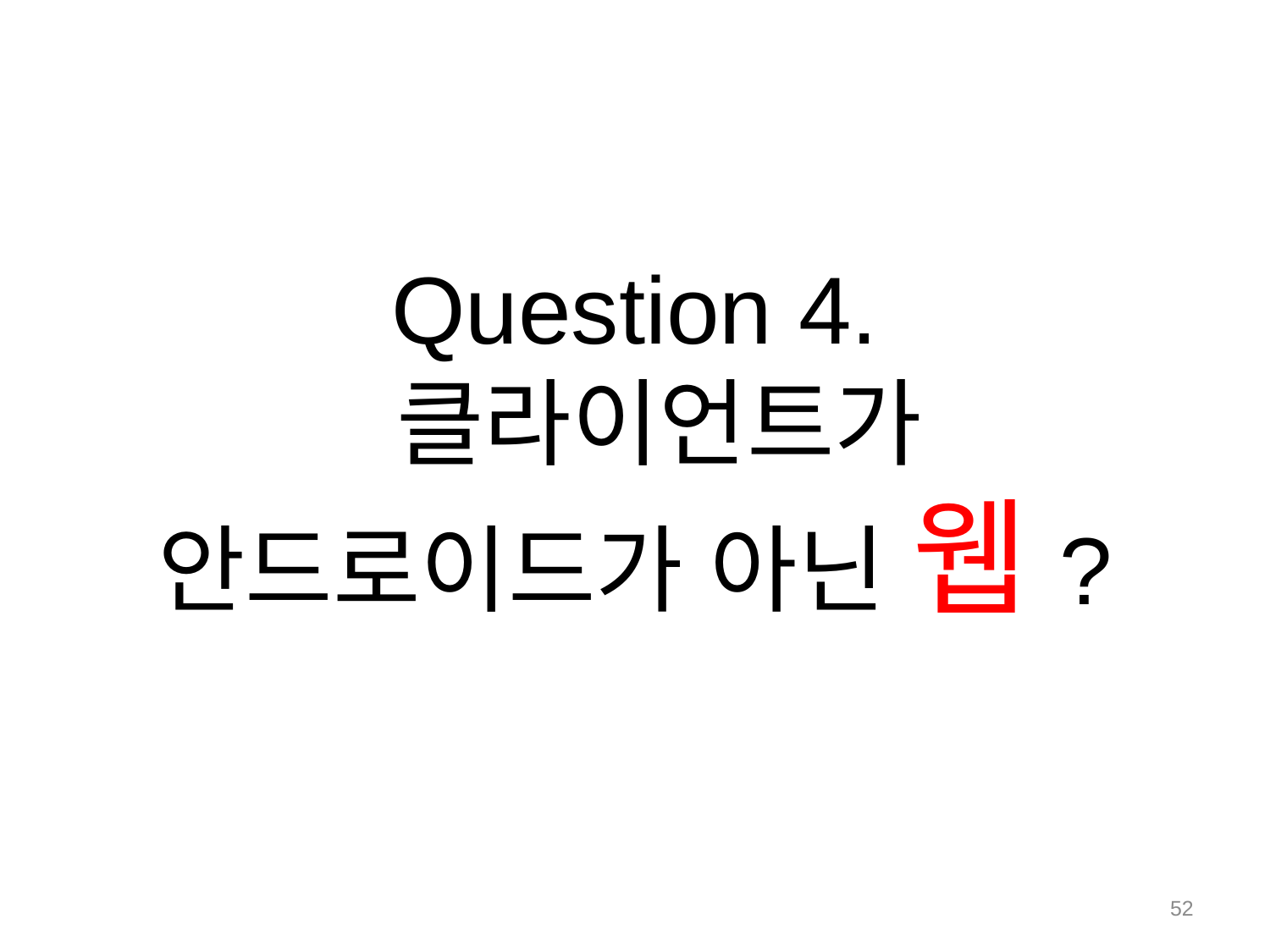

# Question 4. 클라이언트가 안드로이드가 아닌 웹?
52